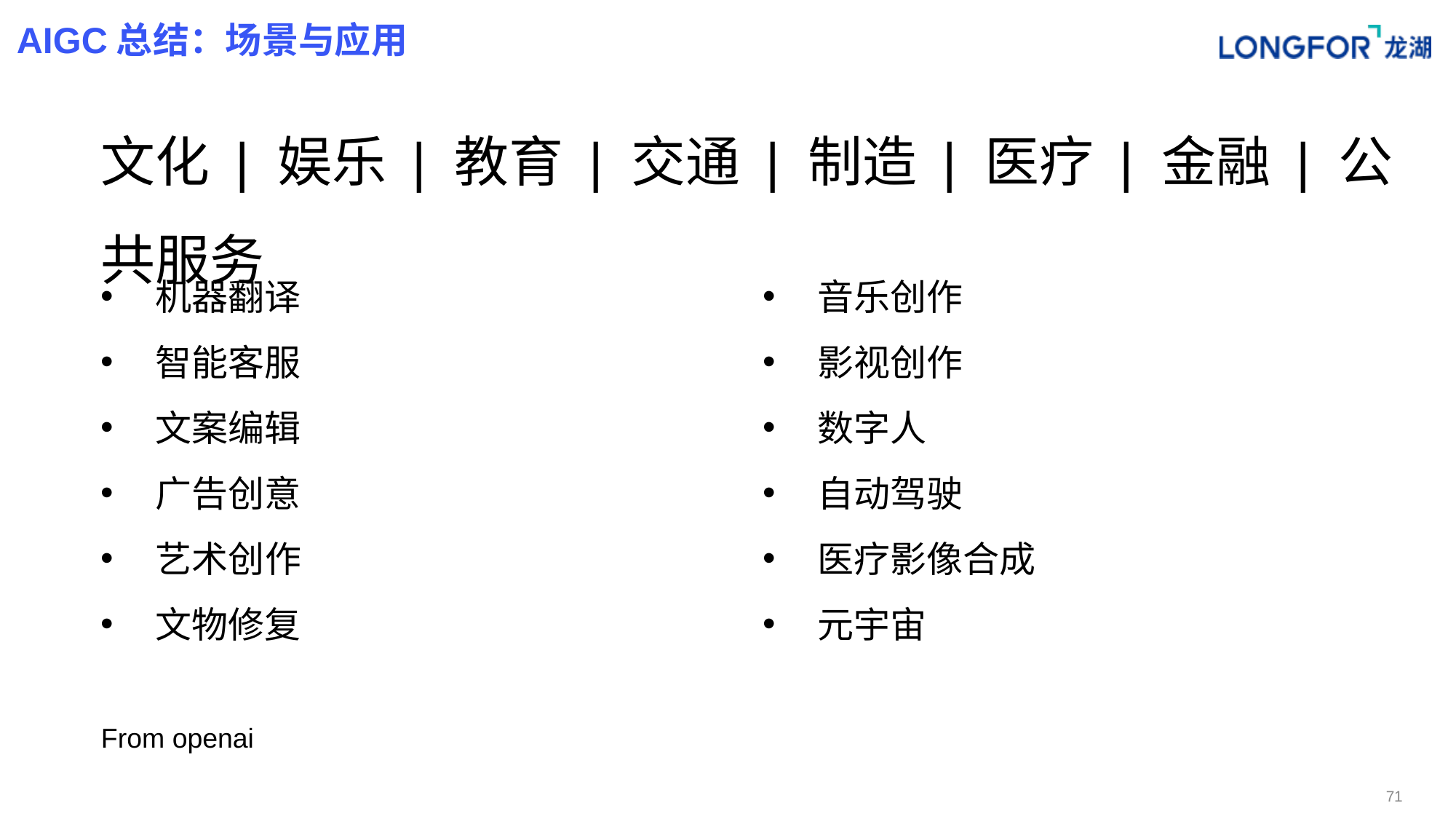

# AIGC总结：场景与应用
文化 | 娱乐 | 教育 | 交通 | 制造 | 医疗 | 金融 | 公共服务
机器翻译
智能客服
文案编辑
广告创意
艺术创作
文物修复
音乐创作
影视创作
数字人
自动驾驶
医疗影像合成
元宇宙
From openai